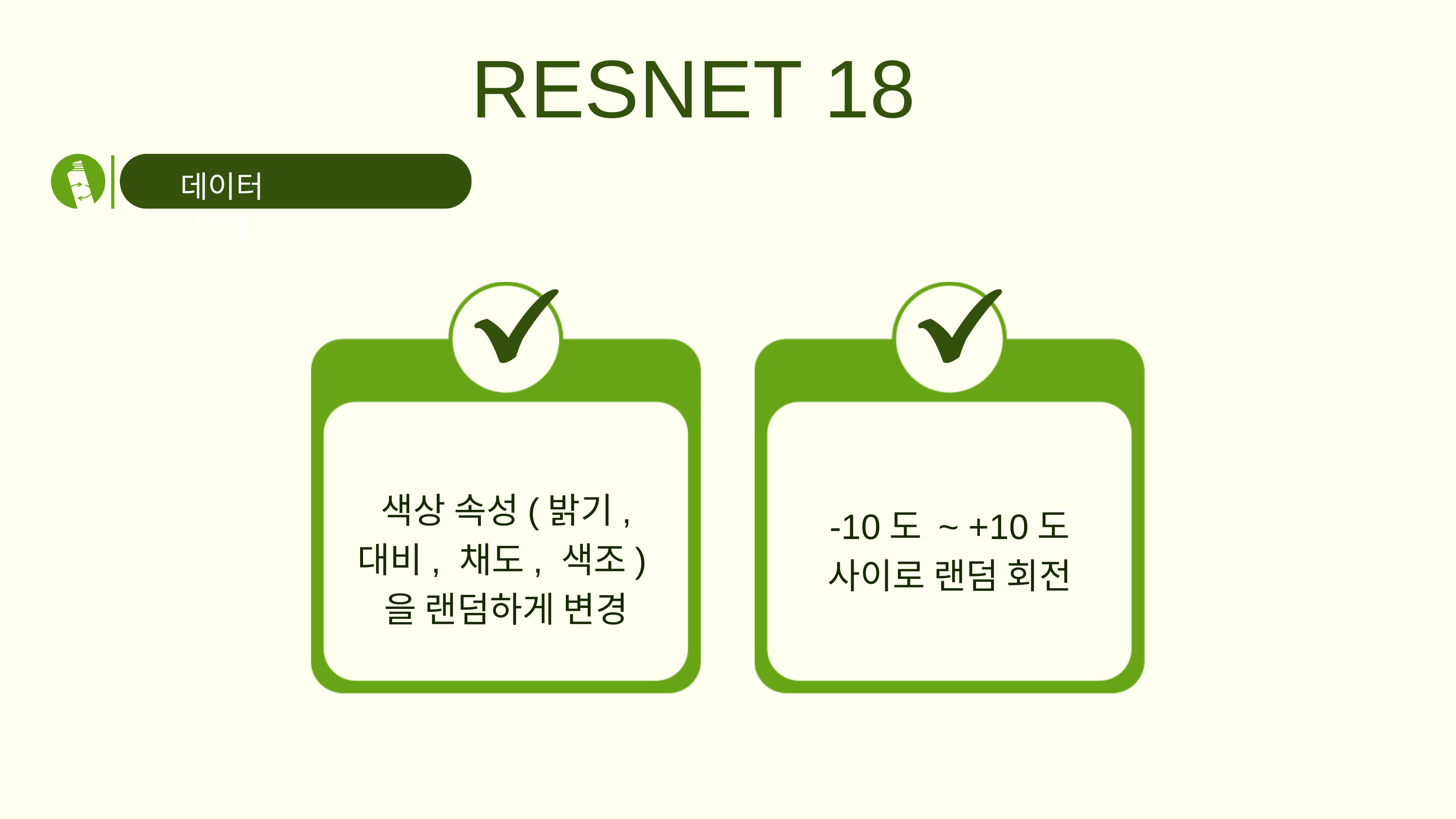

RESNET 18

데이터 변형

색상 속성(밝기, 대비, 채도, 색조)을 랜덤하게 변경
-10도 ~ +10도 사이로 랜덤 회전